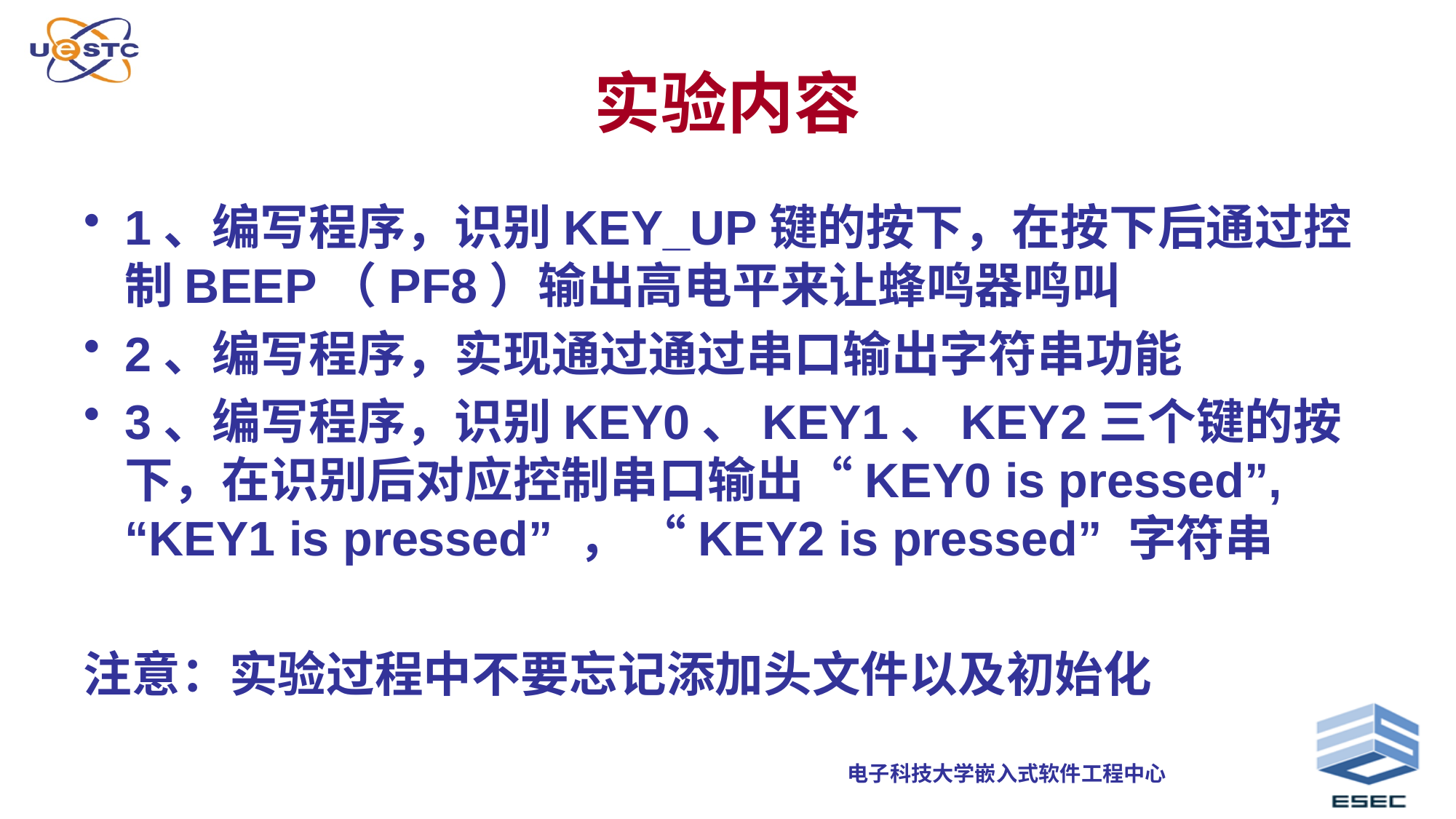

# 实验内容
1、编写程序，识别KEY_UP键的按下，在按下后通过控制BEEP（PF8）输出高电平来让蜂鸣器鸣叫
2、编写程序，实现通过通过串口输出字符串功能
3、编写程序，识别KEY0、KEY1、KEY2三个键的按下，在识别后对应控制串口输出“KEY0 is pressed”, “KEY1 is pressed” ， “KEY2 is pressed” 字符串

注意：实验过程中不要忘记添加头文件以及初始化